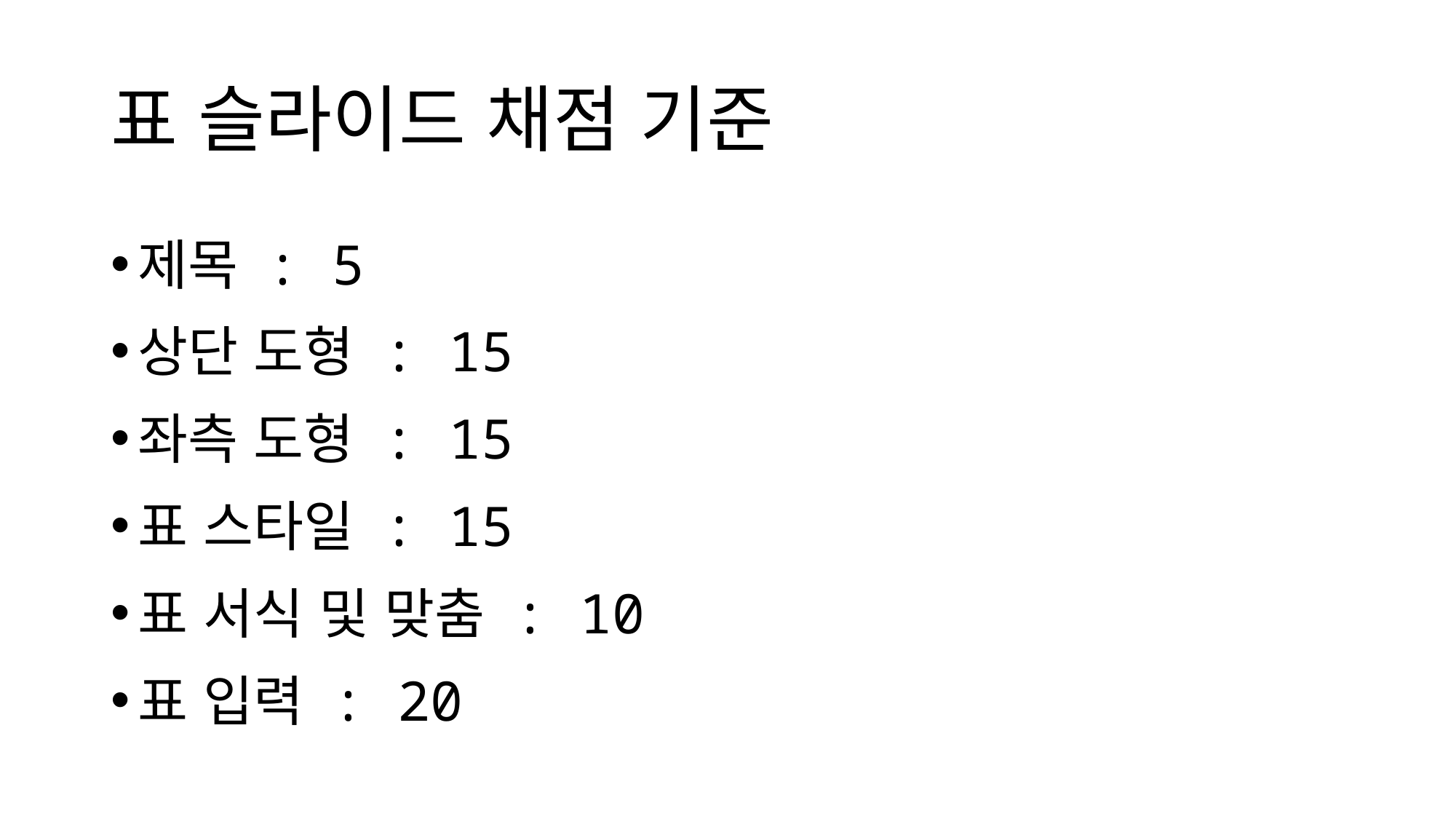

# 표 슬라이드 채점 기준
제목 : 5
상단 도형 : 15
좌측 도형 : 15
표 스타일 : 15
표 서식 및 맞춤 : 10
표 입력 : 20